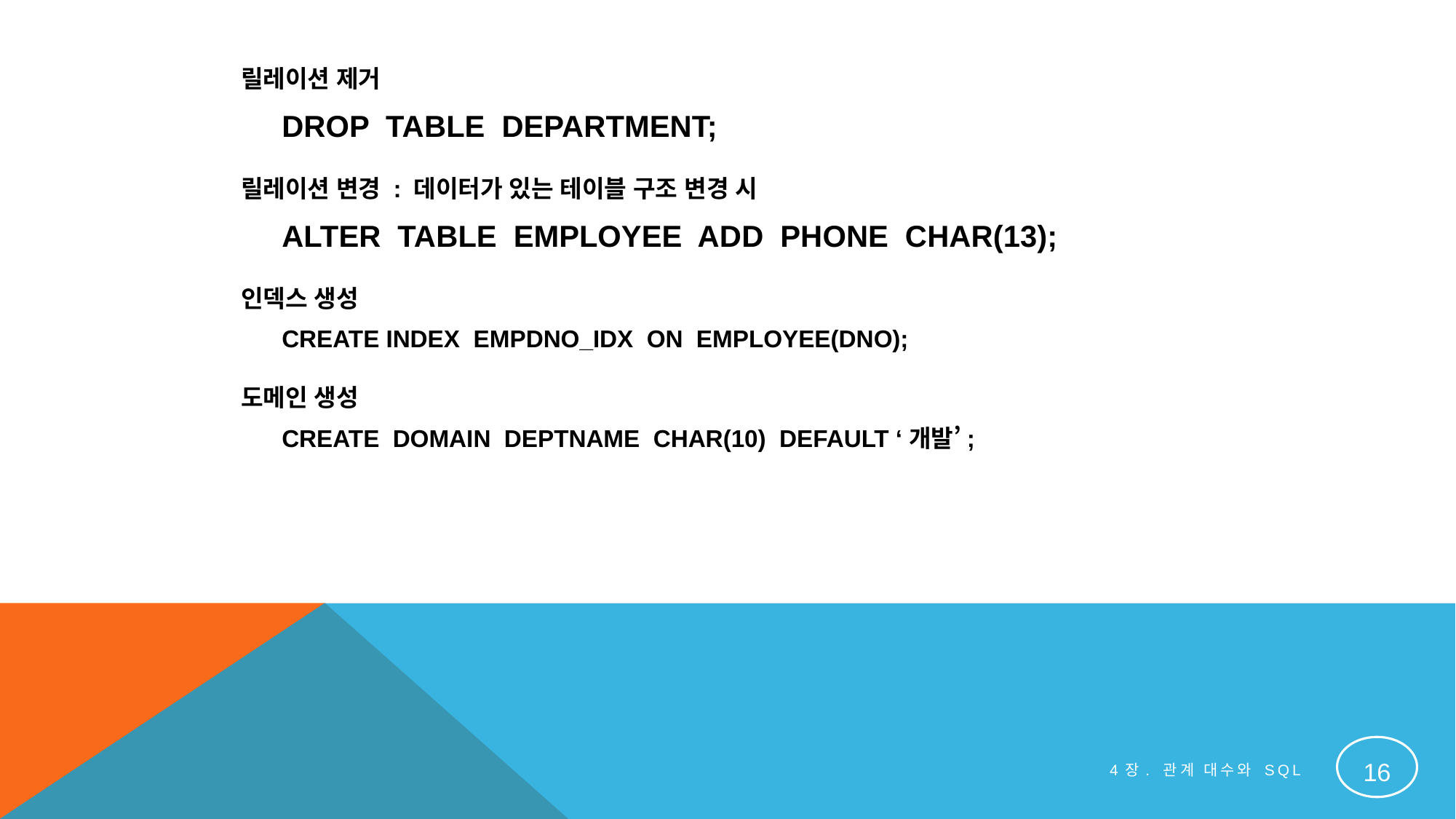

릴레이션 제거
	DROP  TABLE  DEPARTMENT;
릴레이션 변경 : 데이터가 있는 테이블 구조 변경 시
	ALTER  TABLE  EMPLOYEE  ADD  PHONE  CHAR(13);
인덱스 생성
	CREATE INDEX  EMPDNO_IDX  ON  EMPLOYEE(DNO);
도메인 생성
	CREATE  DOMAIN  DEPTNAME  CHAR(10)  DEFAULT ‘개발’;

16
4장. 관계 대수와 SQL